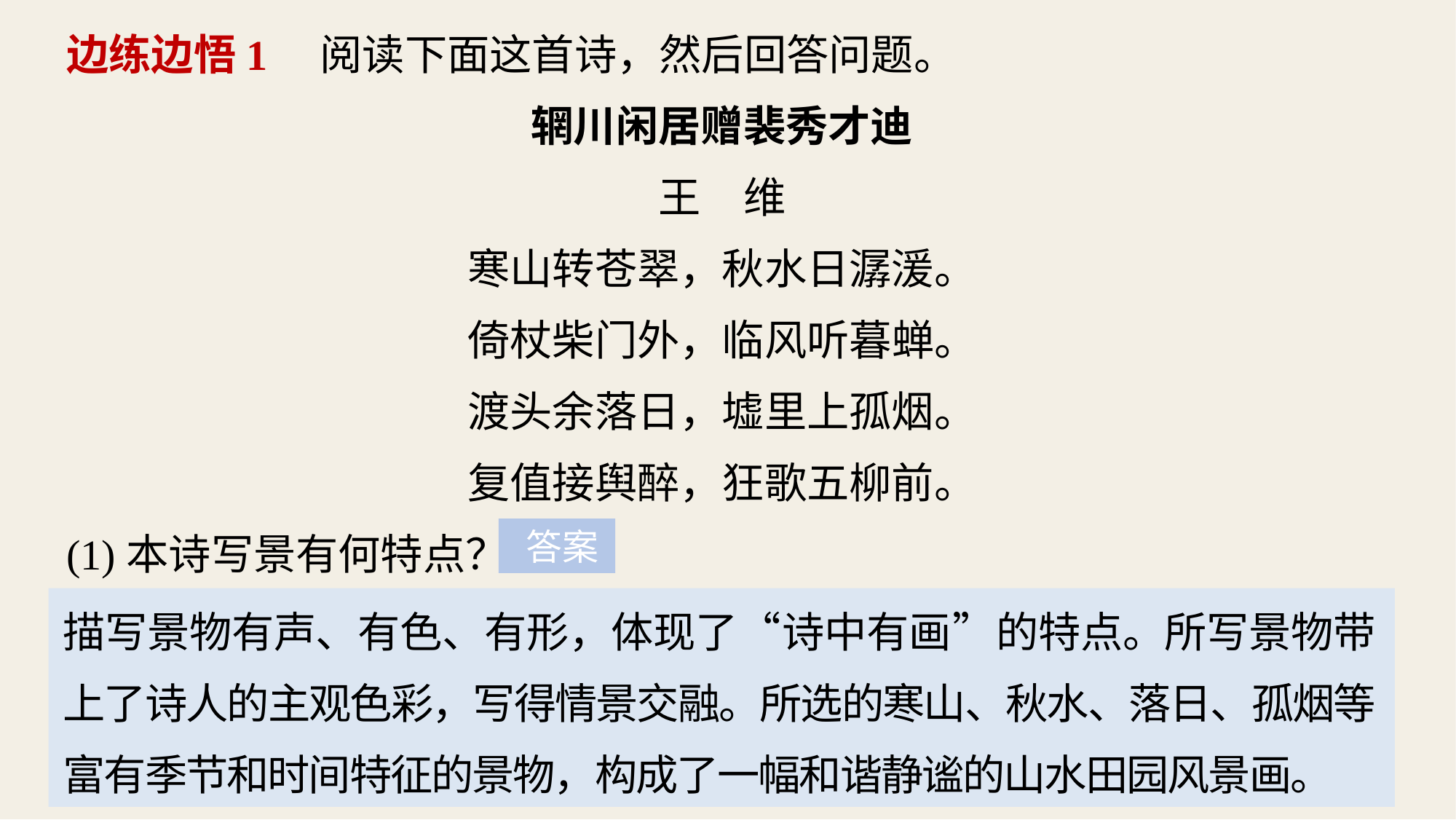

边练边悟1　阅读下面这首诗，然后回答问题。
辋川闲居赠裴秀才迪
王　维
寒山转苍翠，秋水日潺湲。
倚杖柴门外，临风听暮蝉。
渡头余落日，墟里上孤烟。
复值接舆醉，狂歌五柳前。
(1)本诗写景有何特点？
 答案
描写景物有声、有色、有形，体现了“诗中有画”的特点。所写景物带上了诗人的主观色彩，写得情景交融。所选的寒山、秋水、落日、孤烟等富有季节和时间特征的景物，构成了一幅和谐静谧的山水田园风景画。